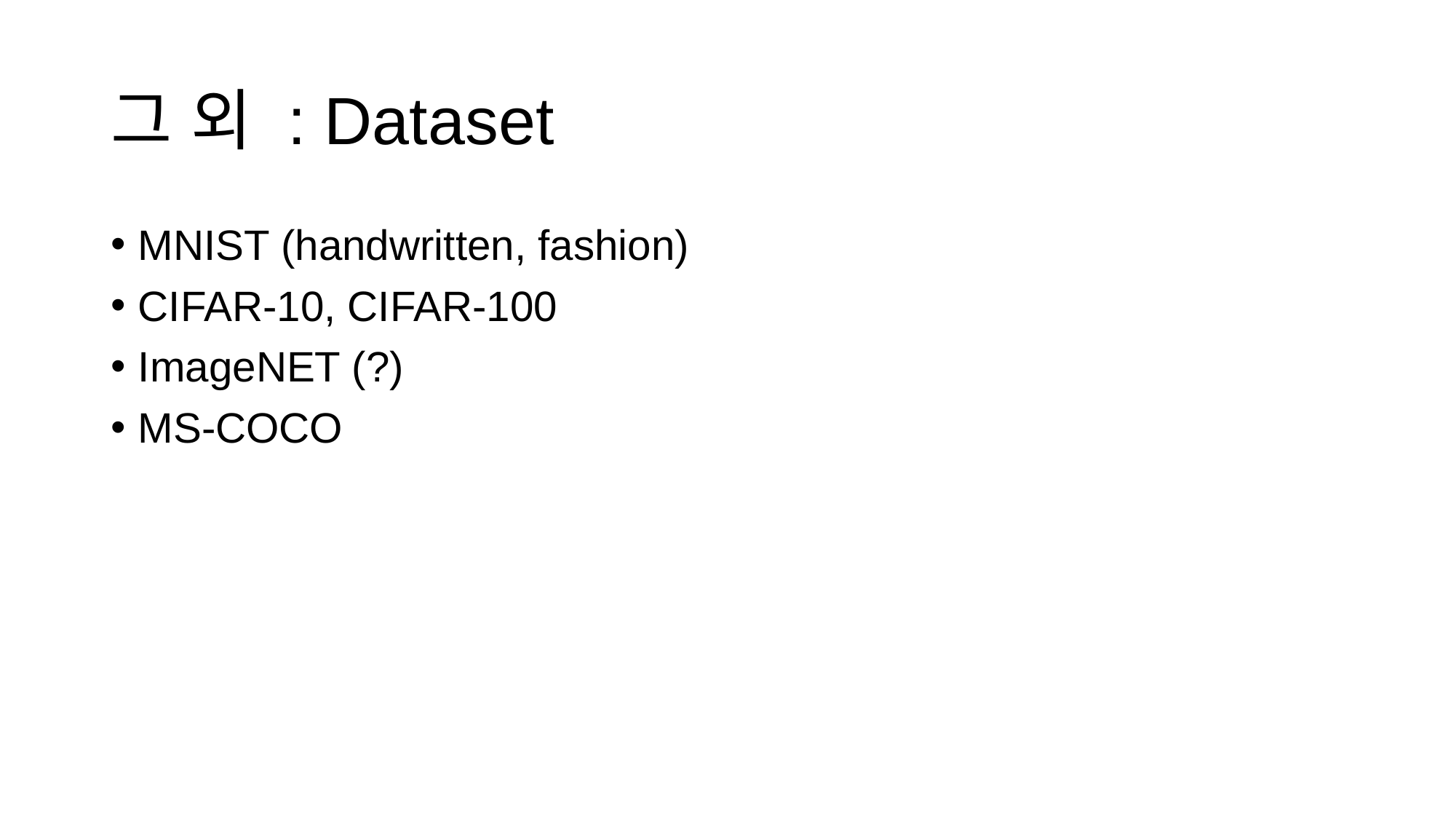

# 그 외 : Dataset
MNIST (handwritten, fashion)
CIFAR-10, CIFAR-100
ImageNET (?)
MS-COCO